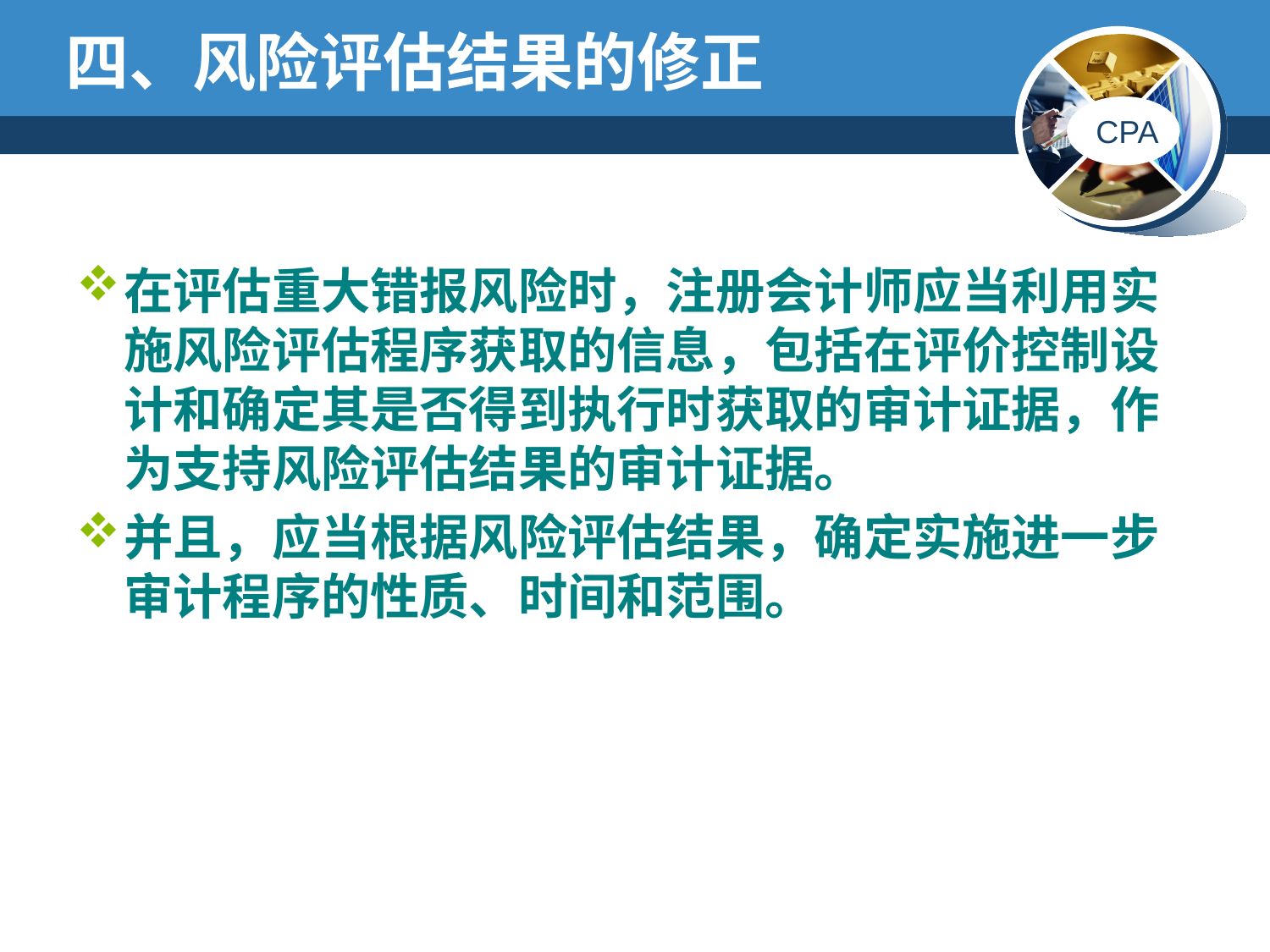

# 四、风险评估结果的修正
在评估重大错报风险时，注册会计师应当利用实施风险评估程序获取的信息，包括在评价控制设计和确定其是否得到执行时获取的审计证据，作为支持风险评估结果的审计证据。
并且，应当根据风险评估结果，确定实施进一步审计程序的性质、时间和范围。